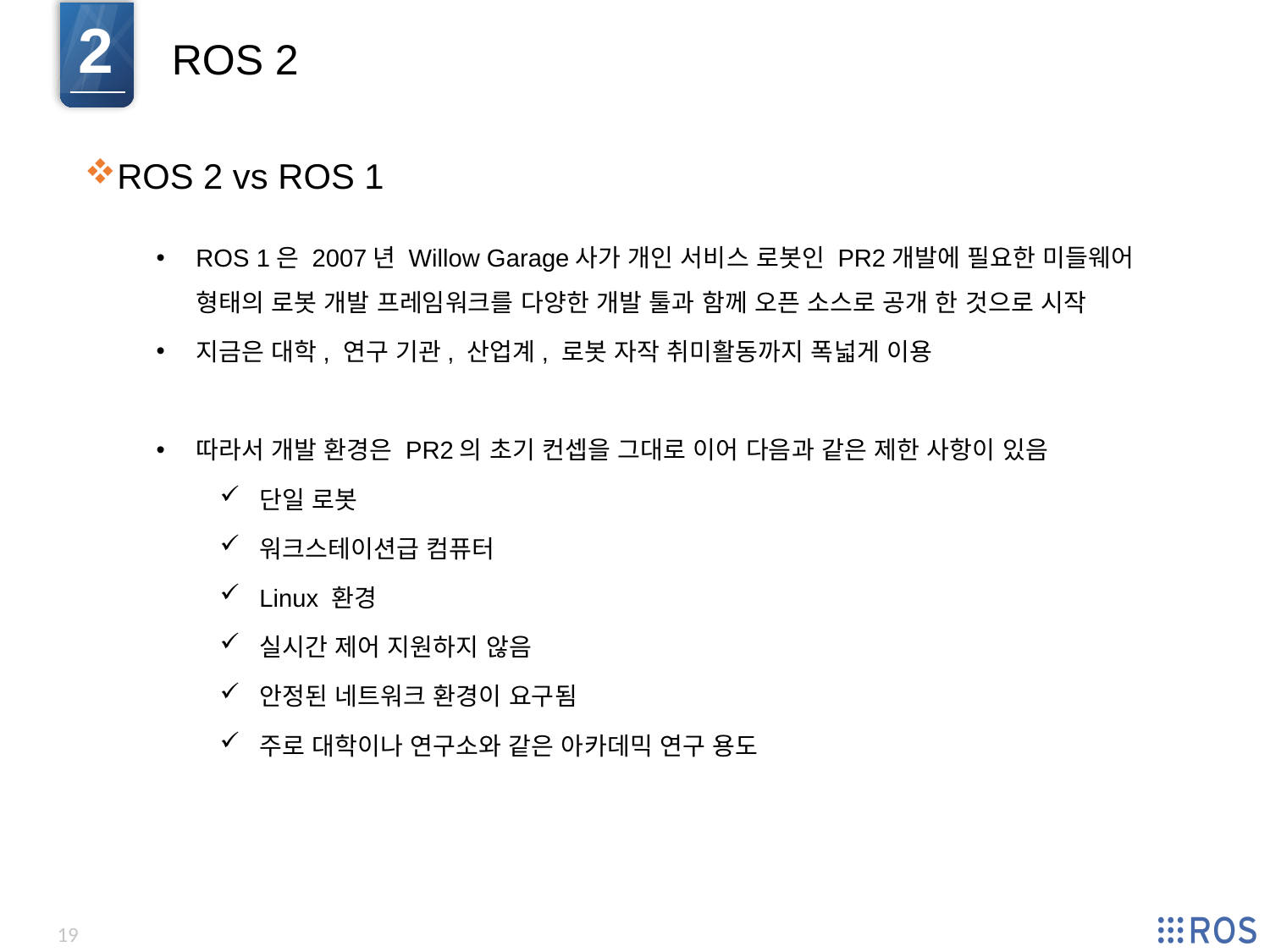

2
ROS 2
ROS 2 vs ROS 1
ROS 1은 2007년 Willow Garage사가 개인 서비스 로봇인 PR2개발에 필요한 미들웨어 형태의 로봇 개발 프레임워크를 다양한 개발 툴과 함께 오픈 소스로 공개 한 것으로 시작
지금은 대학, 연구 기관, 산업계, 로봇 자작 취미활동까지 폭넓게 이용

따라서 개발 환경은 PR2의 초기 컨셉을 그대로 이어 다음과 같은 제한 사항이 있음
단일 로봇
워크스테이션급 컴퓨터
Linux 환경
실시간 제어 지원하지 않음
안정된 네트워크 환경이 요구됨
주로 대학이나 연구소와 같은 아카데믹 연구 용도

19